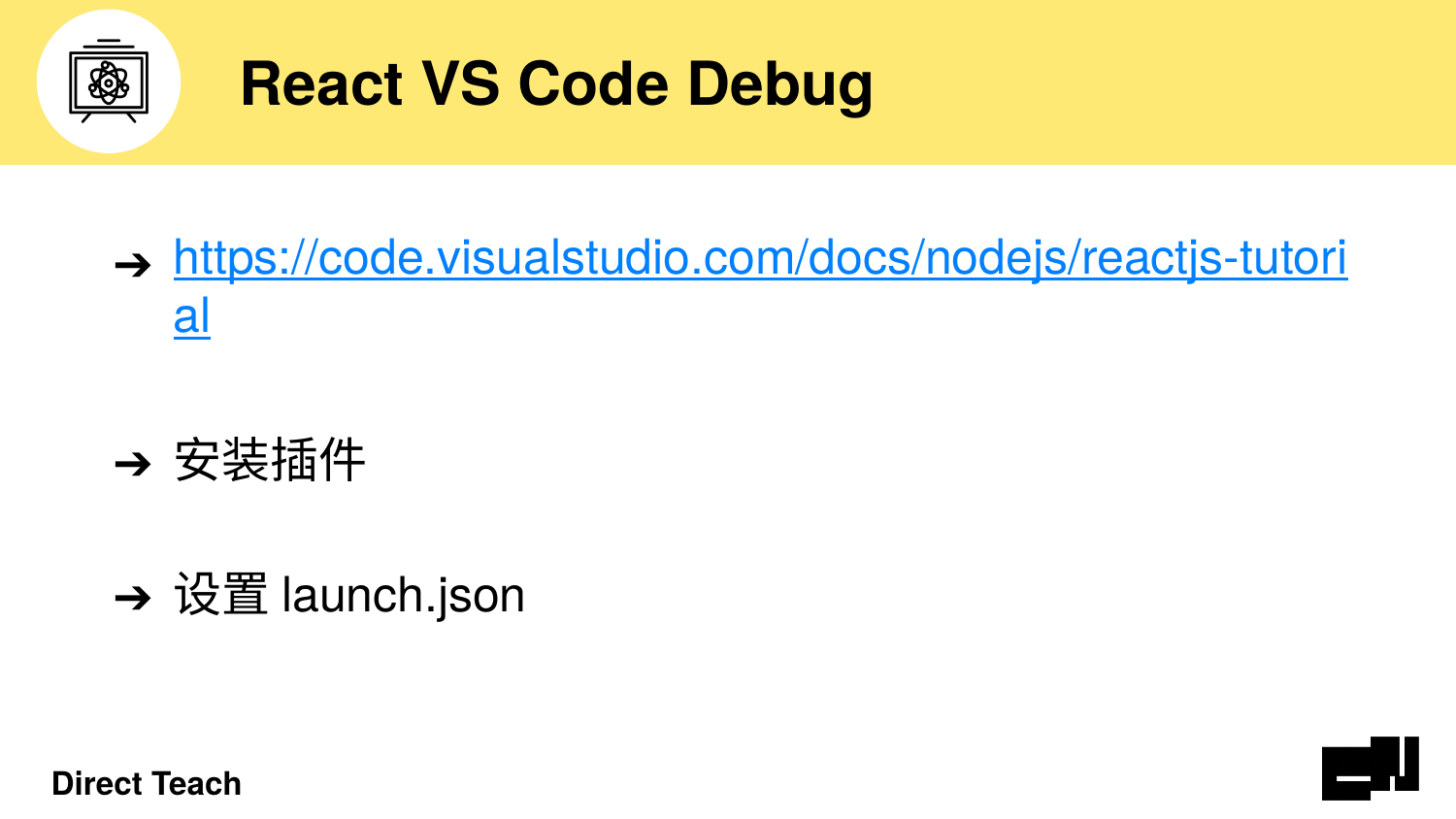

# React VS Code Debug
https://code.visualstudio.com/docs/nodejs/reactjs-tutorial

安装插件

设置launch.json